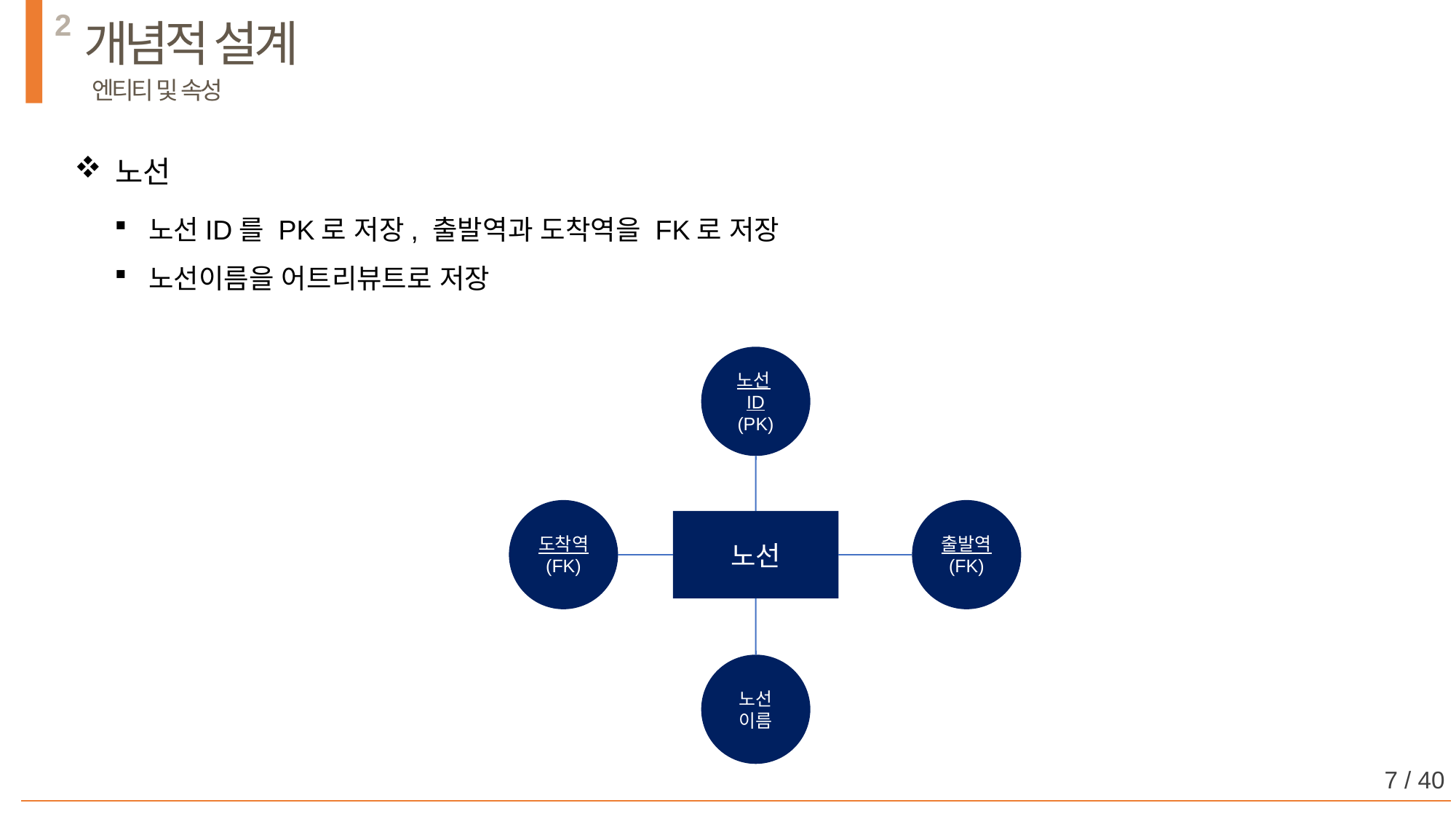

2
개념적 설계
 엔티티 및 속성

노선
노선ID를 PK로 저장, 출발역과 도착역을 FK로 저장
노선이름을 어트리뷰트로 저장
노선ID
(PK)
도착역
(FK)
출발역
(FK)
노선
노선
이름